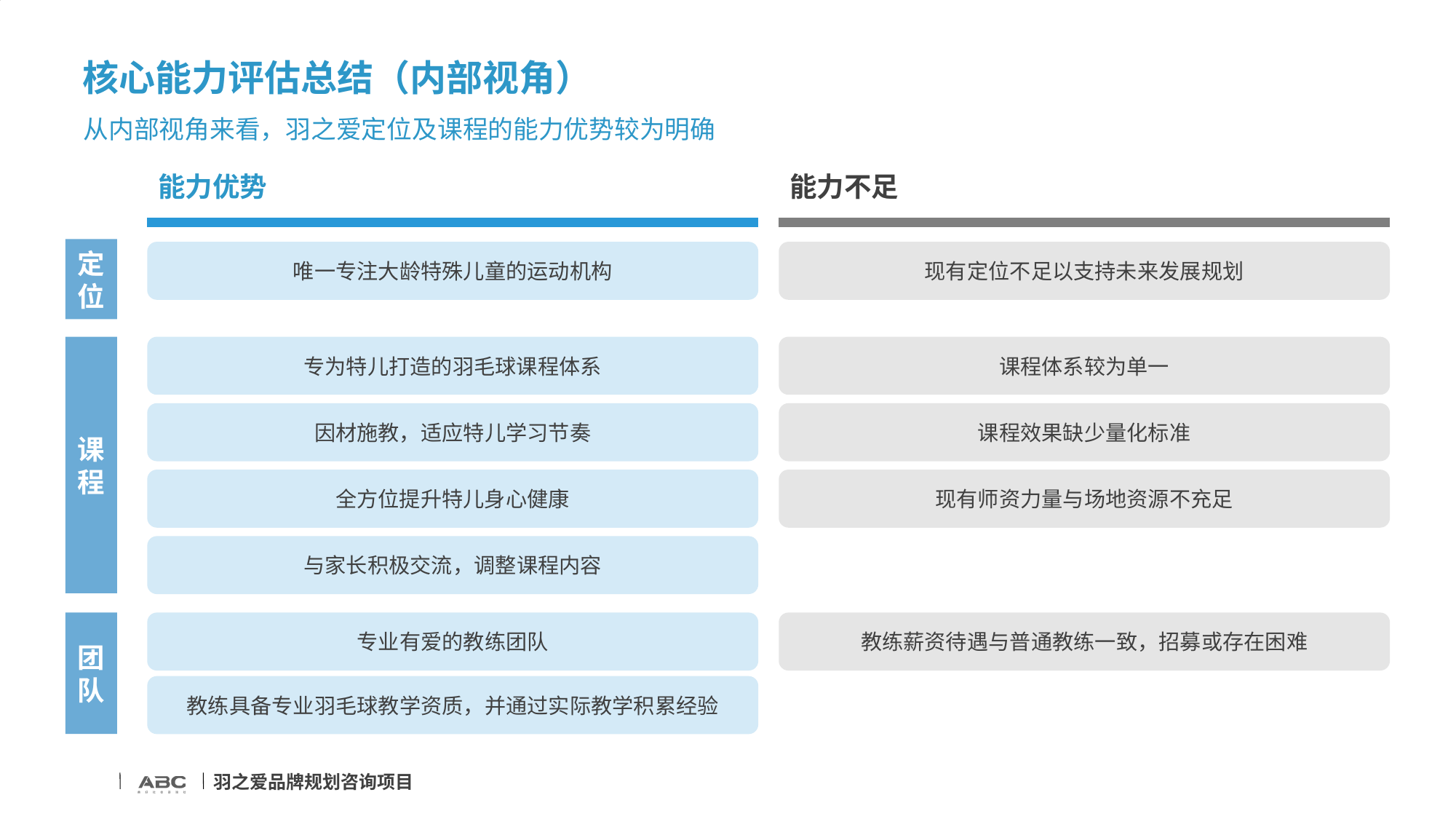

# 核心能力评估总结（内部视角）
从内部视角来看，羽之爱定位及课程的能力优势较为明确
能力优势
能力不足
定位
唯一专注大龄特殊儿童的运动机构
现有定位不足以支持未来发展规划
课程
专为特儿打造的羽毛球课程体系
课程体系较为单一
因材施教，适应特儿学习节奏
课程效果缺少量化标准
全方位提升特儿身心健康
现有师资力量与场地资源不充足
与家长积极交流，调整课程内容
团队
专业有爱的教练团队
教练薪资待遇与普通教练一致，招募或存在困难
教练具备专业羽毛球教学资质，并通过实际教学积累经验
羽之爱品牌规划咨询项目
15